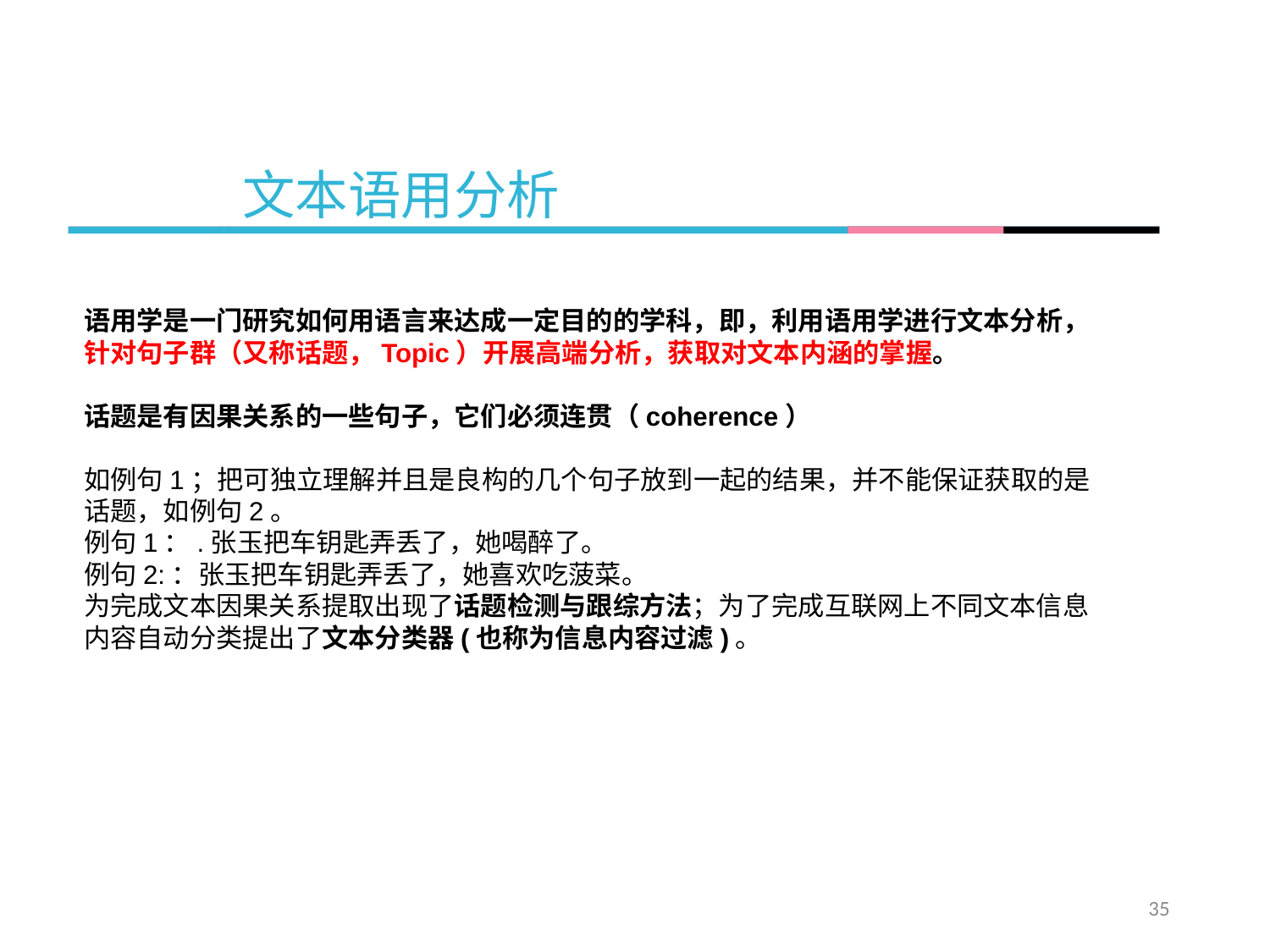

文本语用分析

语用学是一门研究如何用语言来达成一定目的的学科，即，利用语用学进行文本分析，针对句子群（又称话题，Topic）开展高端分析，获取对文本内涵的掌握。

话题是有因果关系的一些句子，它们必须连贯（coherence）

如例句1；把可独立理解并且是良构的几个句子放到一起的结果，并不能保证获取的是话题，如例句2。
例句1：.张玉把车钥匙弄丢了，她喝醉了。
例句2:：张玉把车钥匙弄丢了，她喜欢吃菠菜。
为完成文本因果关系提取出现了话题检测与跟综方法；为了完成互联网上不同文本信息内容自动分类提出了文本分类器(也称为信息内容过滤)。
35